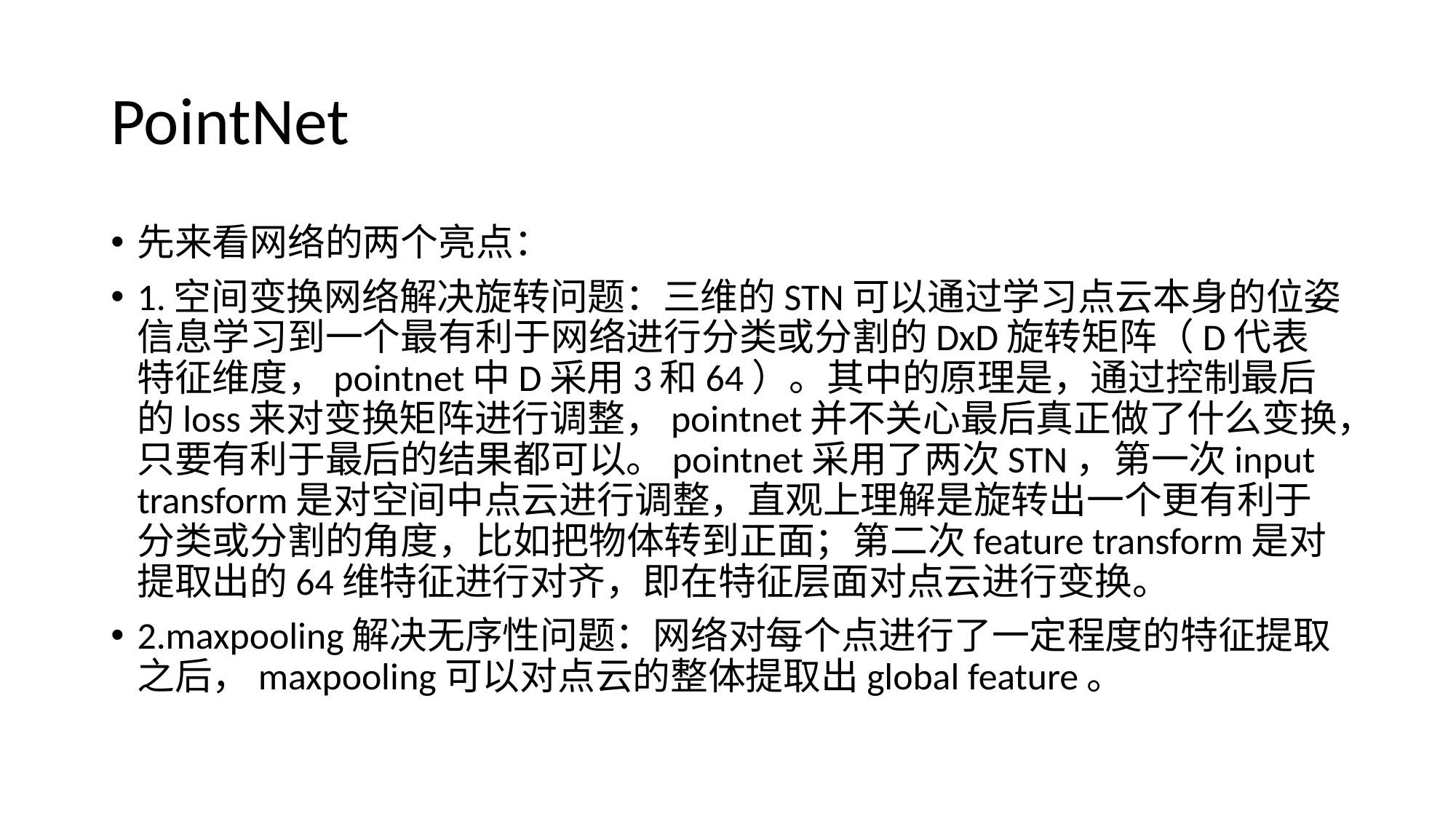

# PointNet
先来看网络的两个亮点：
1.空间变换网络解决旋转问题：三维的STN可以通过学习点云本身的位姿信息学习到一个最有利于网络进行分类或分割的DxD旋转矩阵（D代表特征维度，pointnet中D采用3和64）。其中的原理是，通过控制最后的loss来对变换矩阵进行调整，pointnet并不关心最后真正做了什么变换，只要有利于最后的结果都可以。pointnet采用了两次STN，第一次input transform是对空间中点云进行调整，直观上理解是旋转出一个更有利于分类或分割的角度，比如把物体转到正面；第二次feature transform是对提取出的64维特征进行对齐，即在特征层面对点云进行变换。
2.maxpooling解决无序性问题：网络对每个点进行了一定程度的特征提取之后，maxpooling可以对点云的整体提取出global feature。